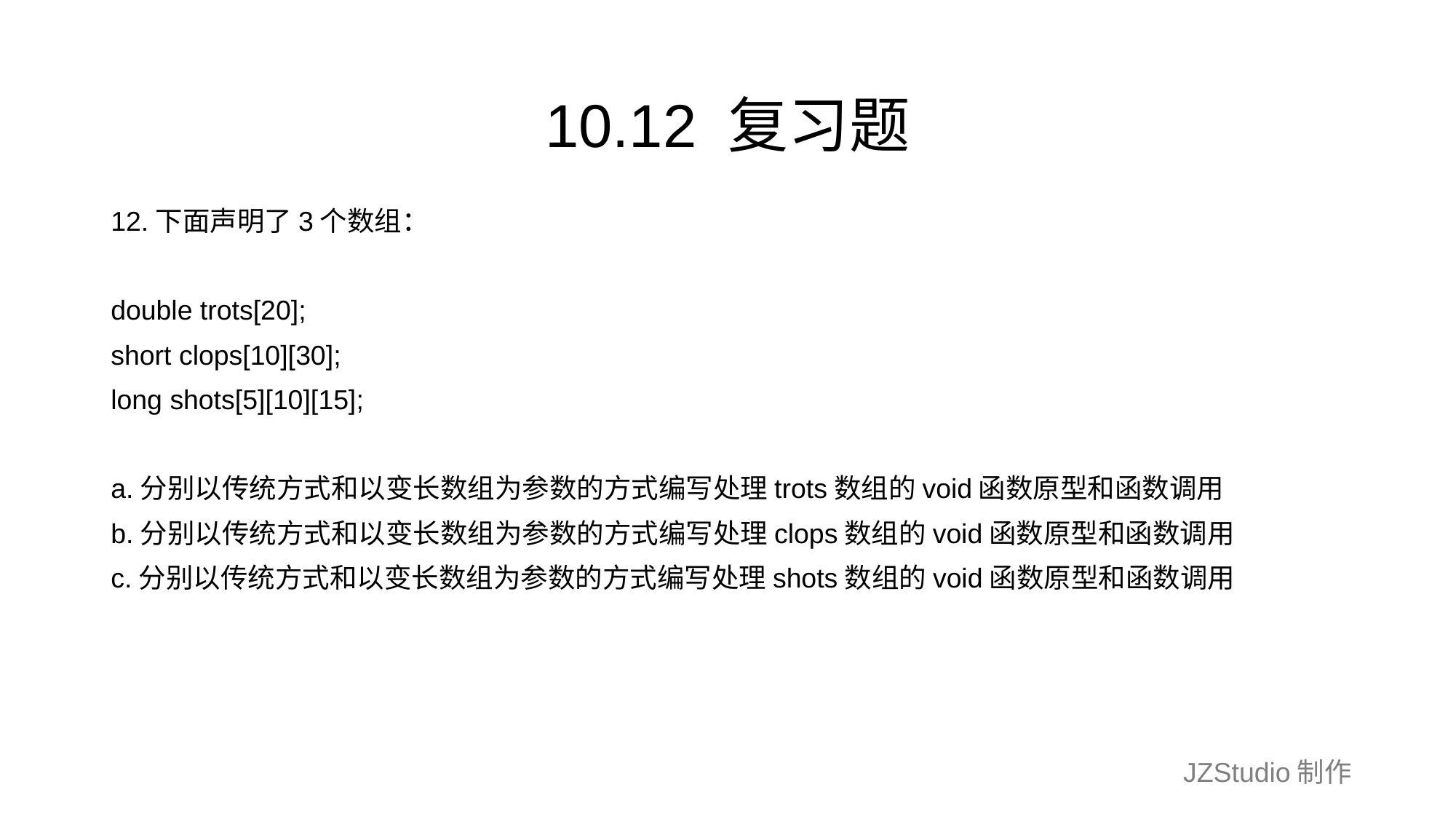

# 10.12 复习题
12.下面声明了3个数组：

double trots[20];
short clops[10][30];
long shots[5][10][15];

a.分别以传统方式和以变长数组为参数的方式编写处理trots数组的void函数原型和函数调用
b.分别以传统方式和以变长数组为参数的方式编写处理clops数组的void函数原型和函数调用
c.分别以传统方式和以变长数组为参数的方式编写处理shots数组的void函数原型和函数调用